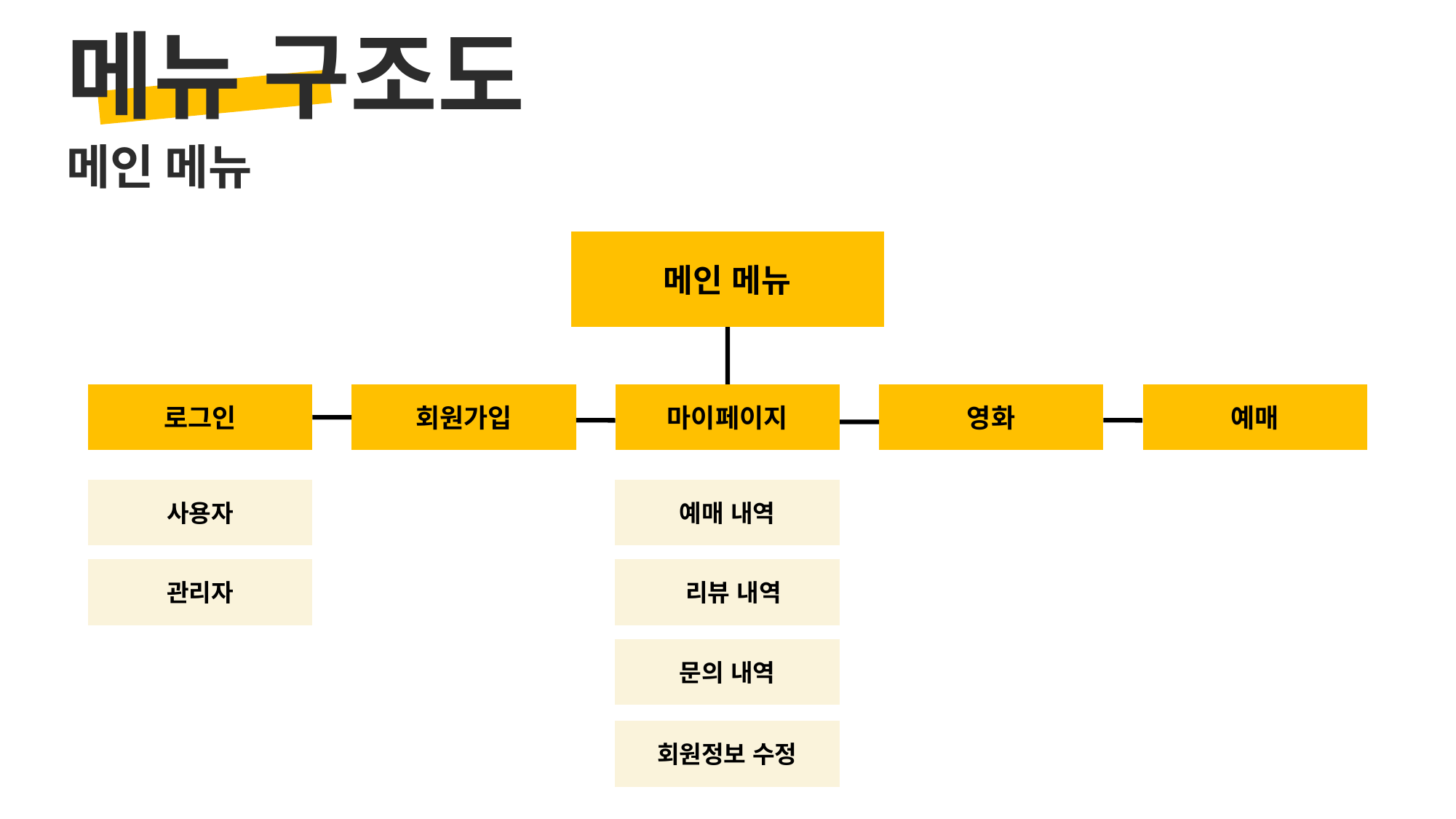

메뉴 구조도
메인 메뉴

메인 메뉴

로그인
회원가입
마이페이지
영화
예매

사용자
예매 내역
관리자
 리뷰 내역
문의 내역
회원정보 수정